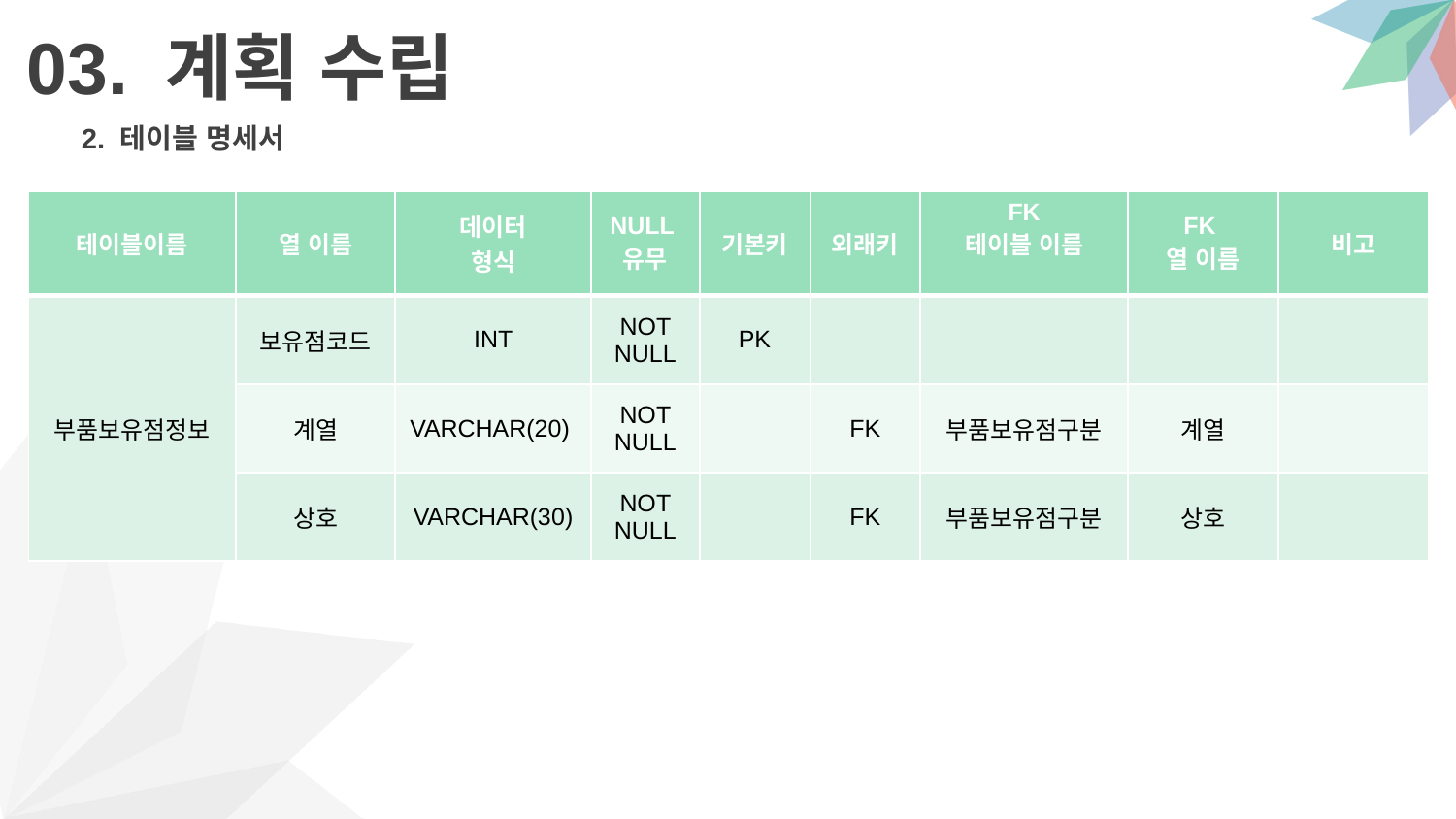

03. 계획 수립
2. 테이블 명세서
| 테이블이름 | 열 이름 | 데이터 형식 | NULL 유무 | 기본키 | 외래키 | FK 테이블 이름 | FK 열 이름 | 비고 |
| --- | --- | --- | --- | --- | --- | --- | --- | --- |
| 부품보유점정보 | 보유점코드 | INT | NOT NULL | PK |  |  |  |  |
|  | 계열 | VARCHAR(20) | NOT NULL |  | FK | 부품보유점구분 | 계열 |  |
|  | 상호 | VARCHAR(30) | NOT NULL |  | FK | 부품보유점구분 | 상호 |  |